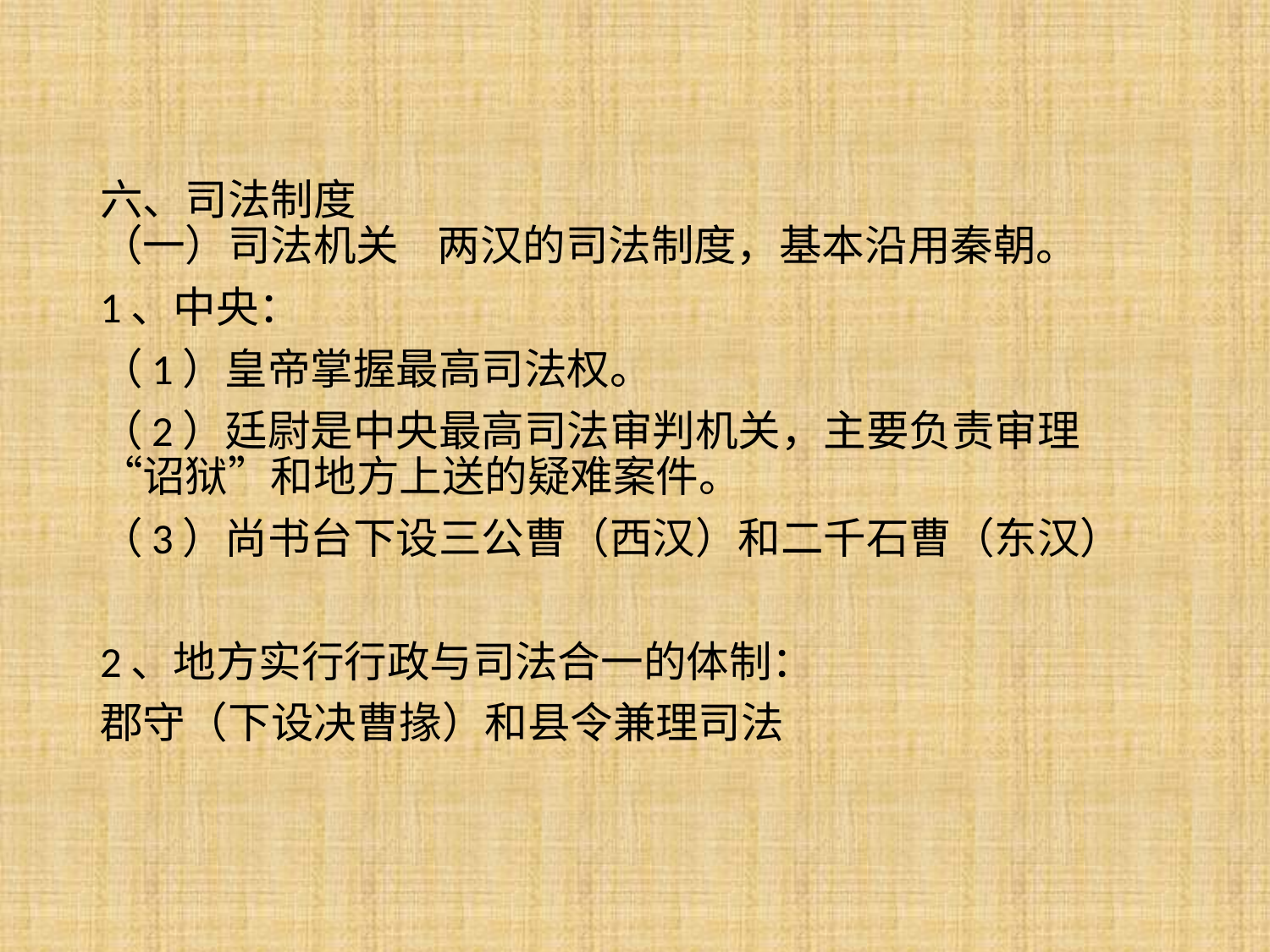

六、司法制度
（一）司法机关    两汉的司法制度，基本沿用秦朝。
1、中央：
（1）皇帝掌握最高司法权。
（2）廷尉是中央最高司法审判机关，主要负责审理 “诏狱”和地方上送的疑难案件。
（3）尚书台下设三公曹（西汉）和二千石曹（东汉）

2、地方实行行政与司法合一的体制：
郡守（下设决曹掾）和县令兼理司法